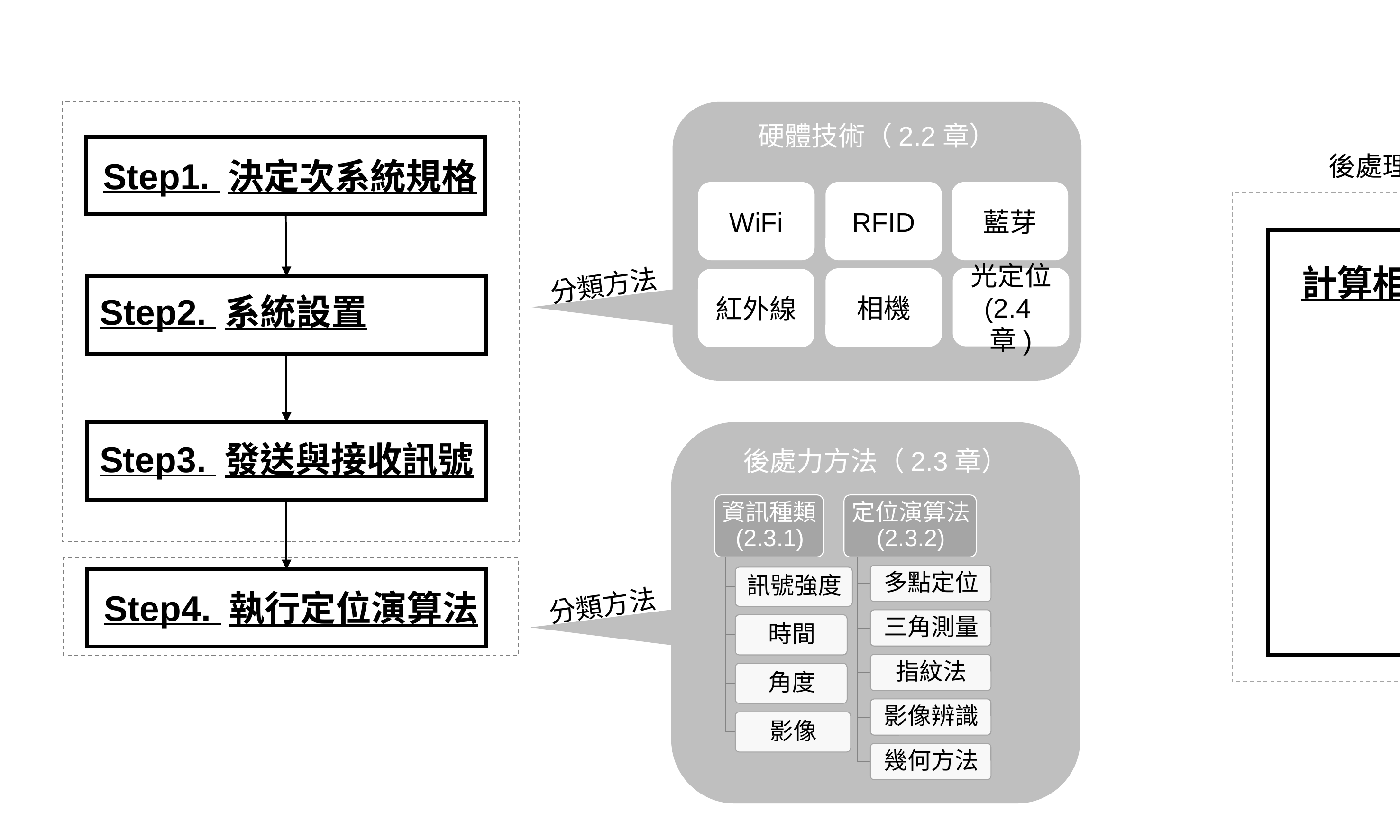

硬體技術（2.2章）
WiFi
RFID
藍芽
光定位 (2.4章)
相機
紅外線

分類方法

後處理方法（2.3章）

計算相對位置
Step1. 決定次系統規格

Step2. 系統設置
後處力方法（2.3章）

Step3. 發送與接收訊號
資訊種類(2.3.1)
訊號強度
時間
角度
影像
定位演算法 (2.3.2)
多點定位
三角測量
指紋法
影像辨識
幾何方法

Step4. 執行定位演算法
分類方法